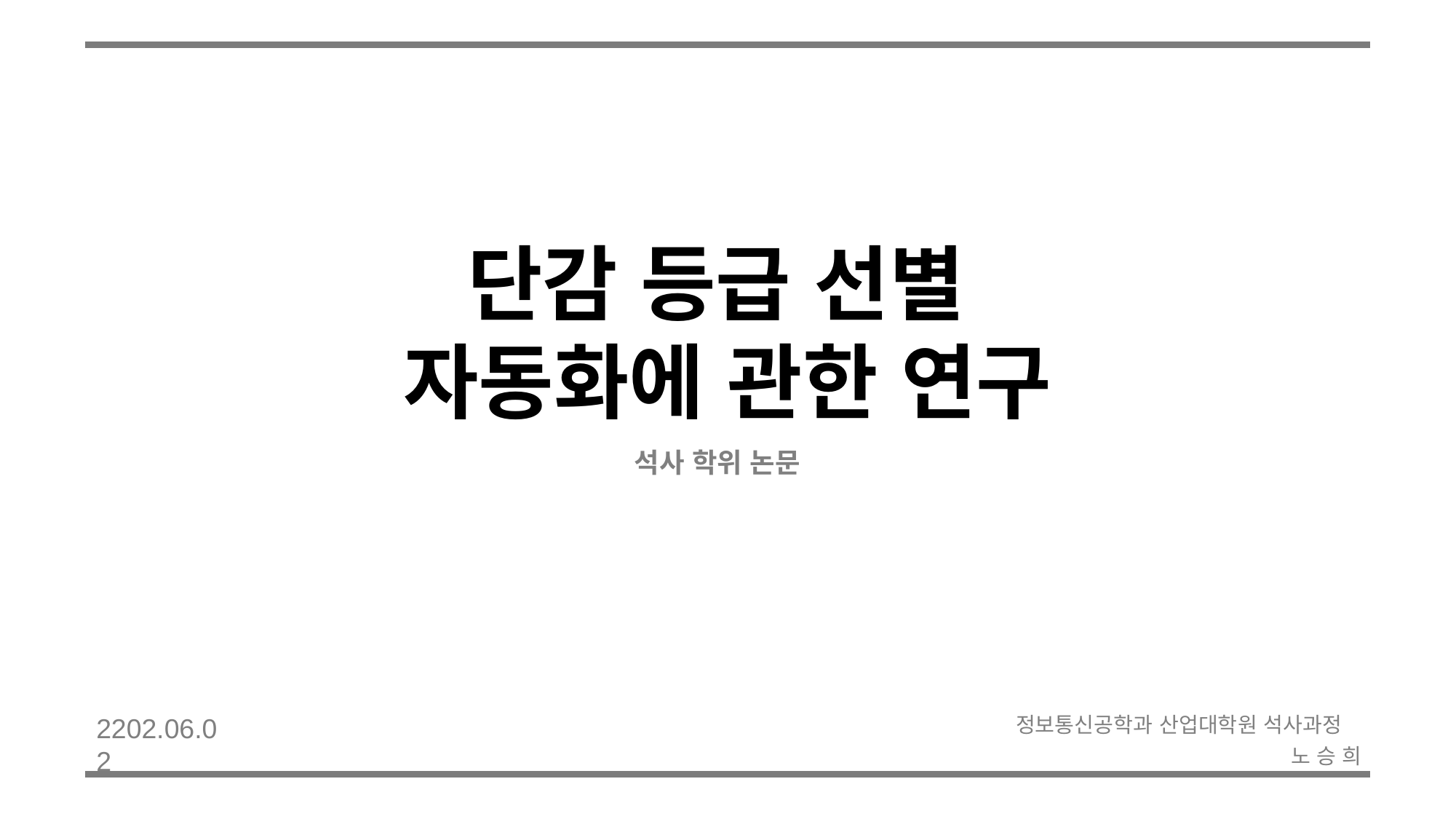

단감 등급 선별
자동화에 관한 연구
석사 학위 논문
2202.06.02
정보통신공학과 산업대학원 석사과정
노 승 희